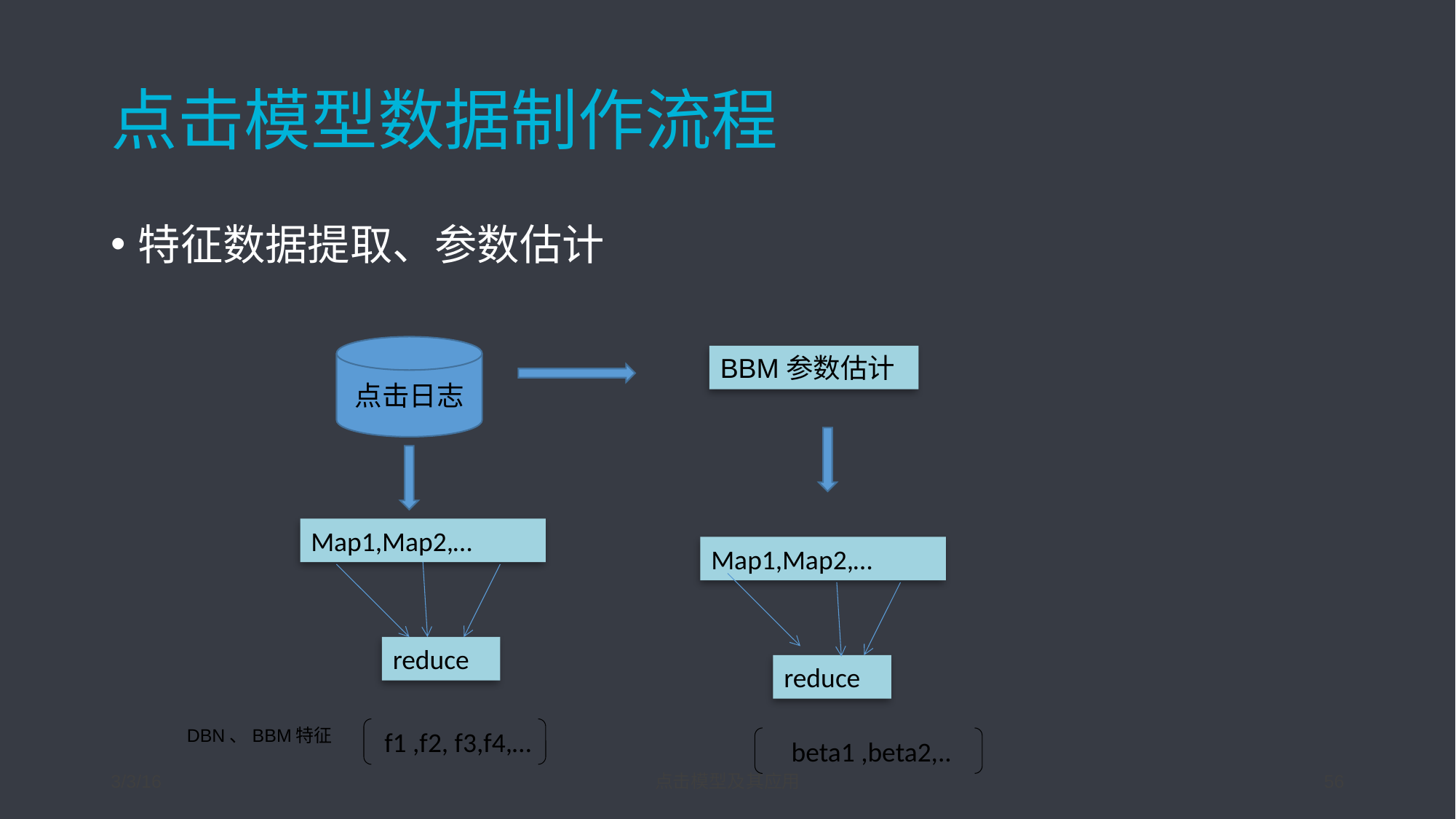

# 点击模型数据制作流程
特征数据提取、参数估计
点击日志
BBM参数估计

Map1,Map2,…
Map1,Map2,…
reduce
reduce
 f1 ,f2, f3,f4,…
DBN、BBM特征
 beta1 ,beta2,..
3/3/16
点击模型及其应用
56